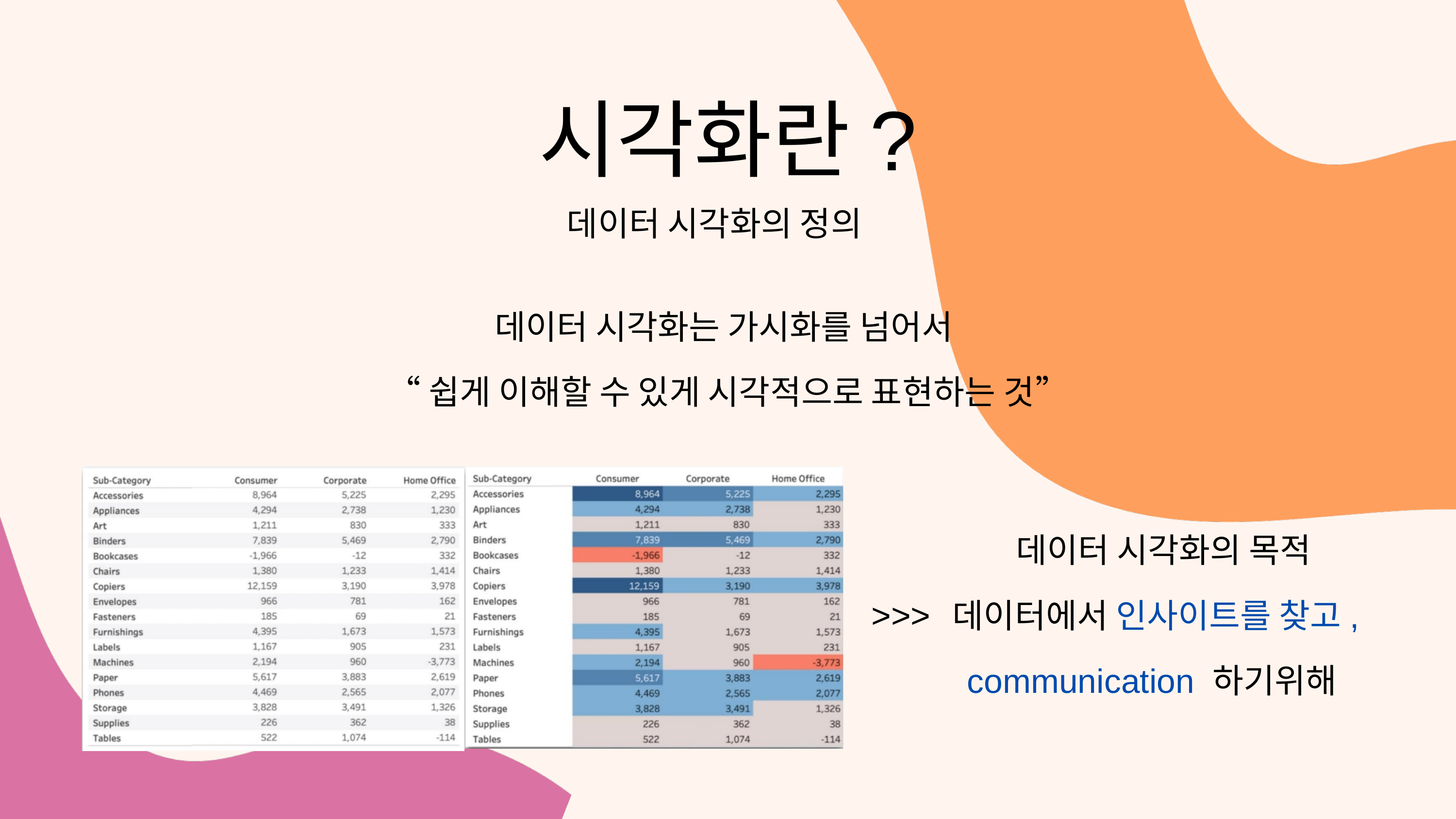

시각화란?
데이터 시각화의 정의

데이터 시각화는 가시화를 넘어서
“쉽게 이해할 수 있게 시각적으로 표현하는 것”

 데이터 시각화의 목적
데이터에서 인사이트를 찾고, communication 하기위해
>>>